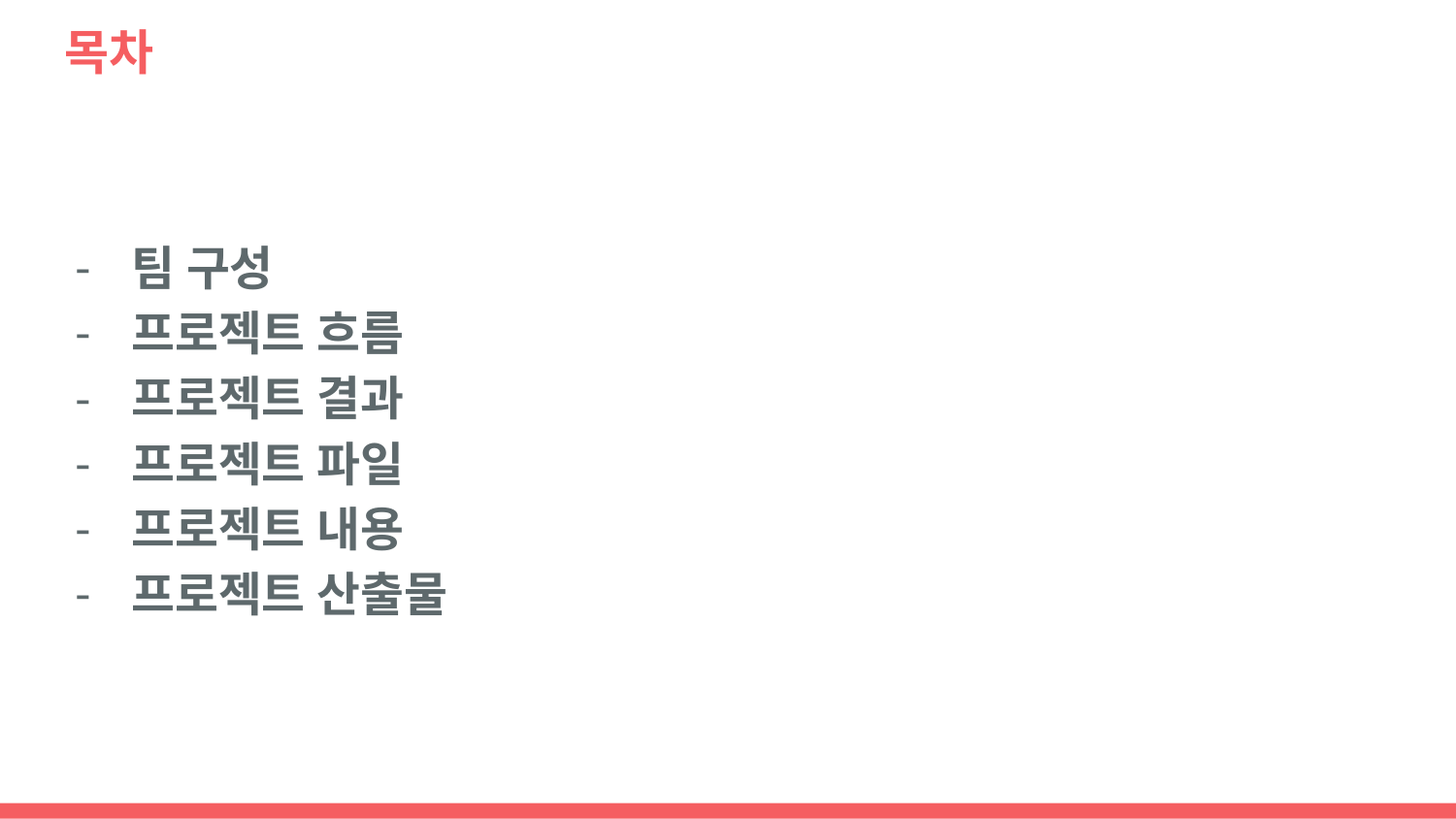

# 목차

팀 구성
프로젝트 흐름
프로젝트 결과
프로젝트 파일
프로젝트 내용
프로젝트 산출물